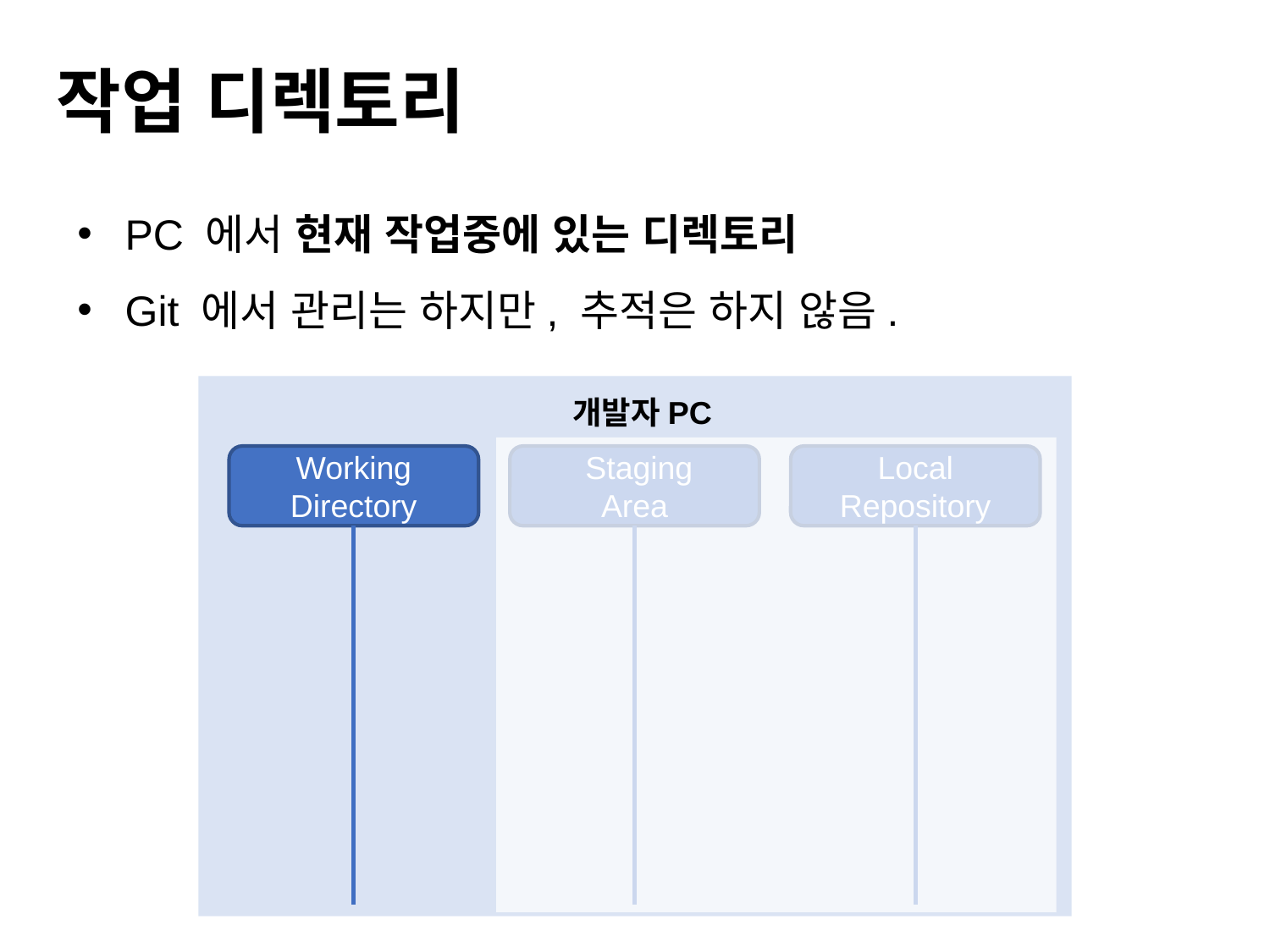

#
작업 디렉토리
PC 에서 현재 작업중에 있는 디렉토리
Git 에서 관리는 하지만, 추적은 하지 않음.

개발자PC

Working
Directory
 Staging
Area
Local
Repository